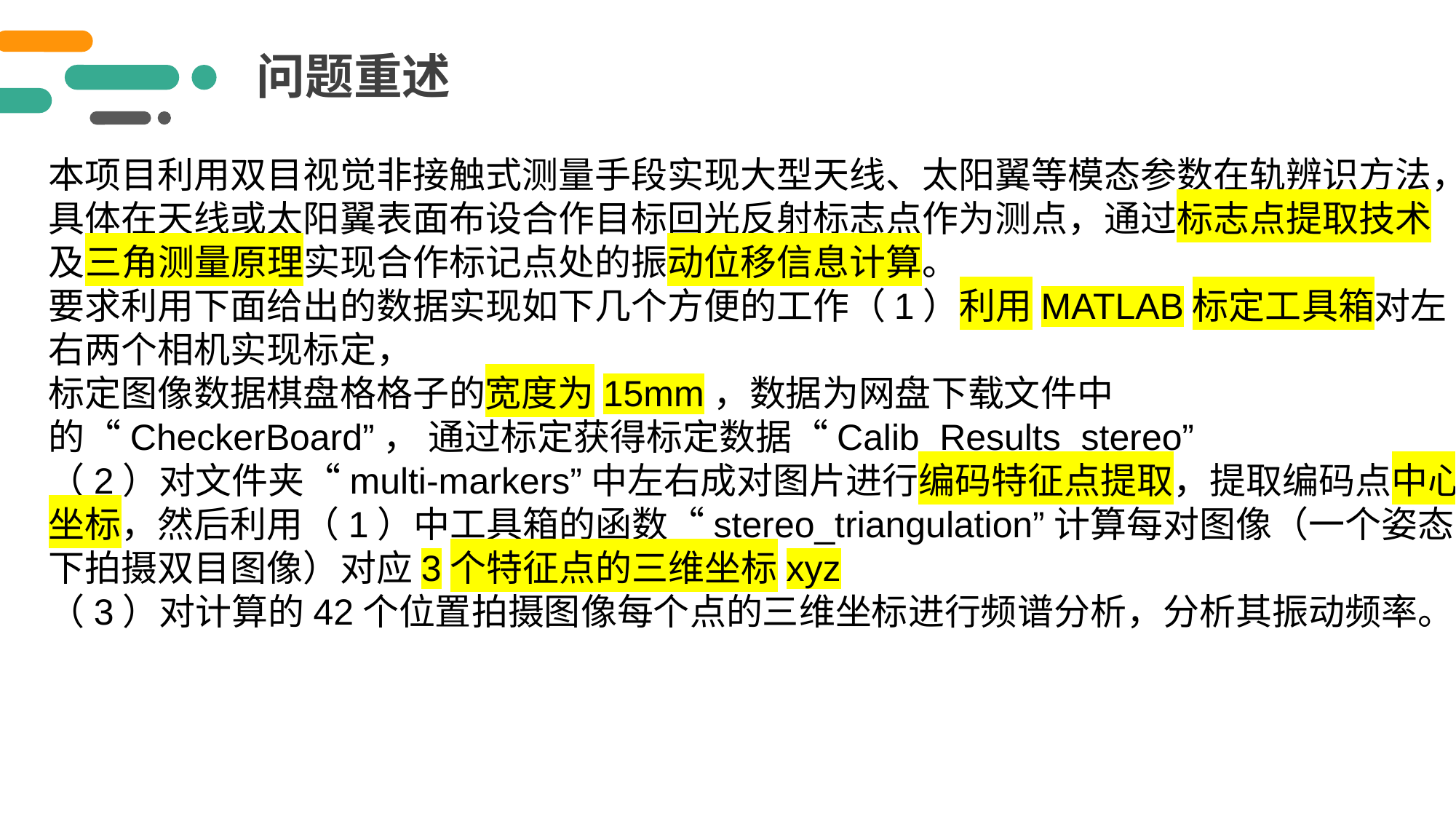

问题重述

本项目利用双目视觉非接触式测量手段实现大型天线、太阳翼等模态参数在轨辨识方法，具体在天线或太阳翼表面布设合作目标回光反射标志点作为测点，通过标志点提取技术及三角测量原理实现合作标记点处的振动位移信息计算。
要求利用下面给出的数据实现如下几个方便的工作（1）利用MATLAB标定工具箱对左右两个相机实现标定，
标定图像数据棋盘格格子的宽度为15mm，数据为网盘下载文件中的“CheckerBoard”， 通过标定获得标定数据“Calib_Results_stereo”
（2）对文件夹“multi-markers”中左右成对图片进行编码特征点提取，提取编码点中心坐标，然后利用（1）中工具箱的函数“stereo_triangulation”计算每对图像（一个姿态下拍摄双目图像）对应3个特征点的三维坐标xyz
（3）对计算的42个位置拍摄图像每个点的三维坐标进行频谱分析，分析其振动频率。